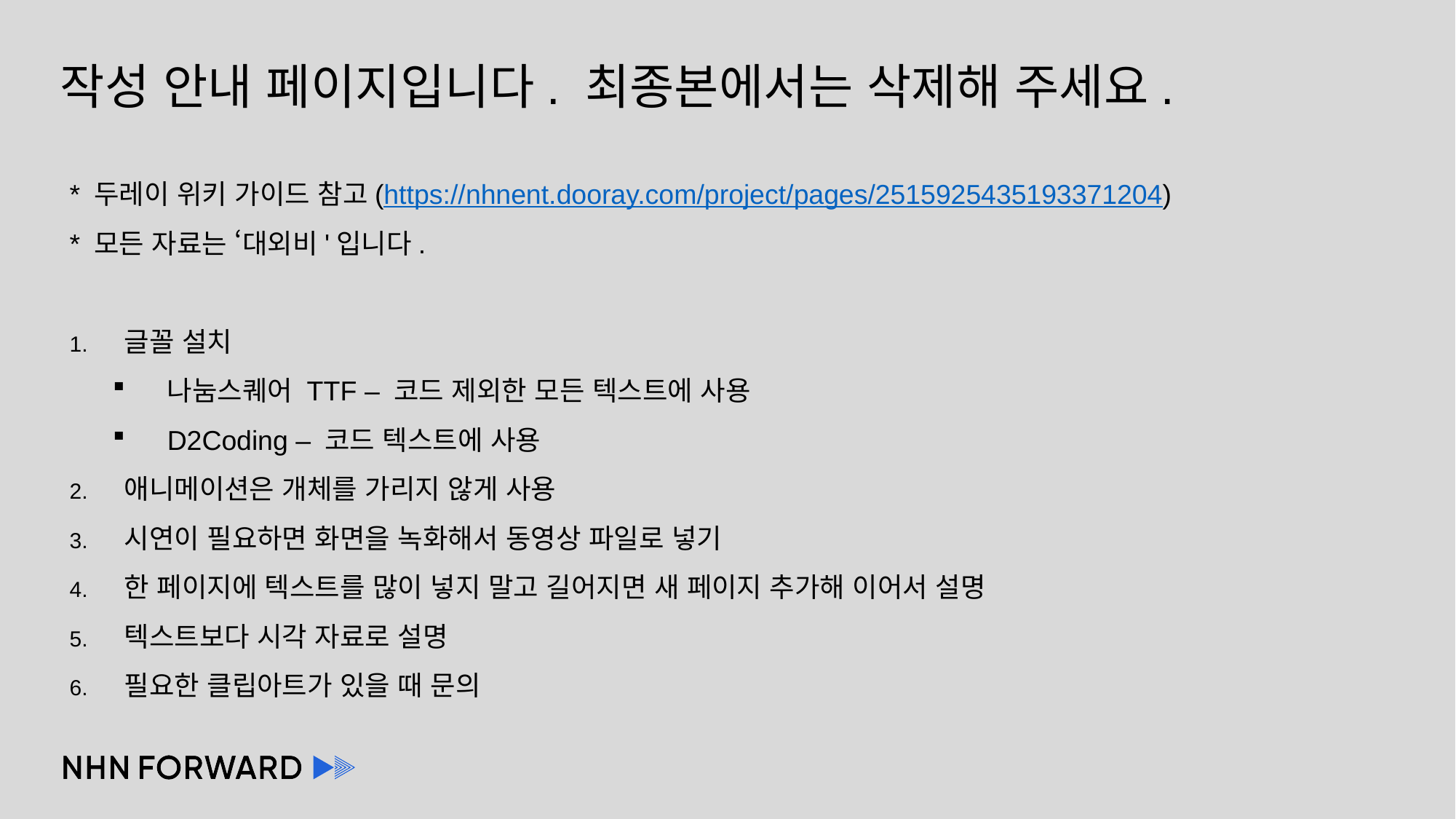

# 작성 안내 페이지입니다. 최종본에서는 삭제해 주세요.
* 두레이 위키 가이드 참고(https://nhnent.dooray.com/project/pages/2515925435193371204)
* 모든 자료는 ‘대외비'입니다.
글꼴 설치
나눔스퀘어 TTF – 코드 제외한 모든 텍스트에 사용
D2Coding – 코드 텍스트에 사용
애니메이션은 개체를 가리지 않게 사용
시연이 필요하면 화면을 녹화해서 동영상 파일로 넣기
한 페이지에 텍스트를 많이 넣지 말고 길어지면 새 페이지 추가해 이어서 설명
텍스트보다 시각 자료로 설명
필요한 클립아트가 있을 때 문의